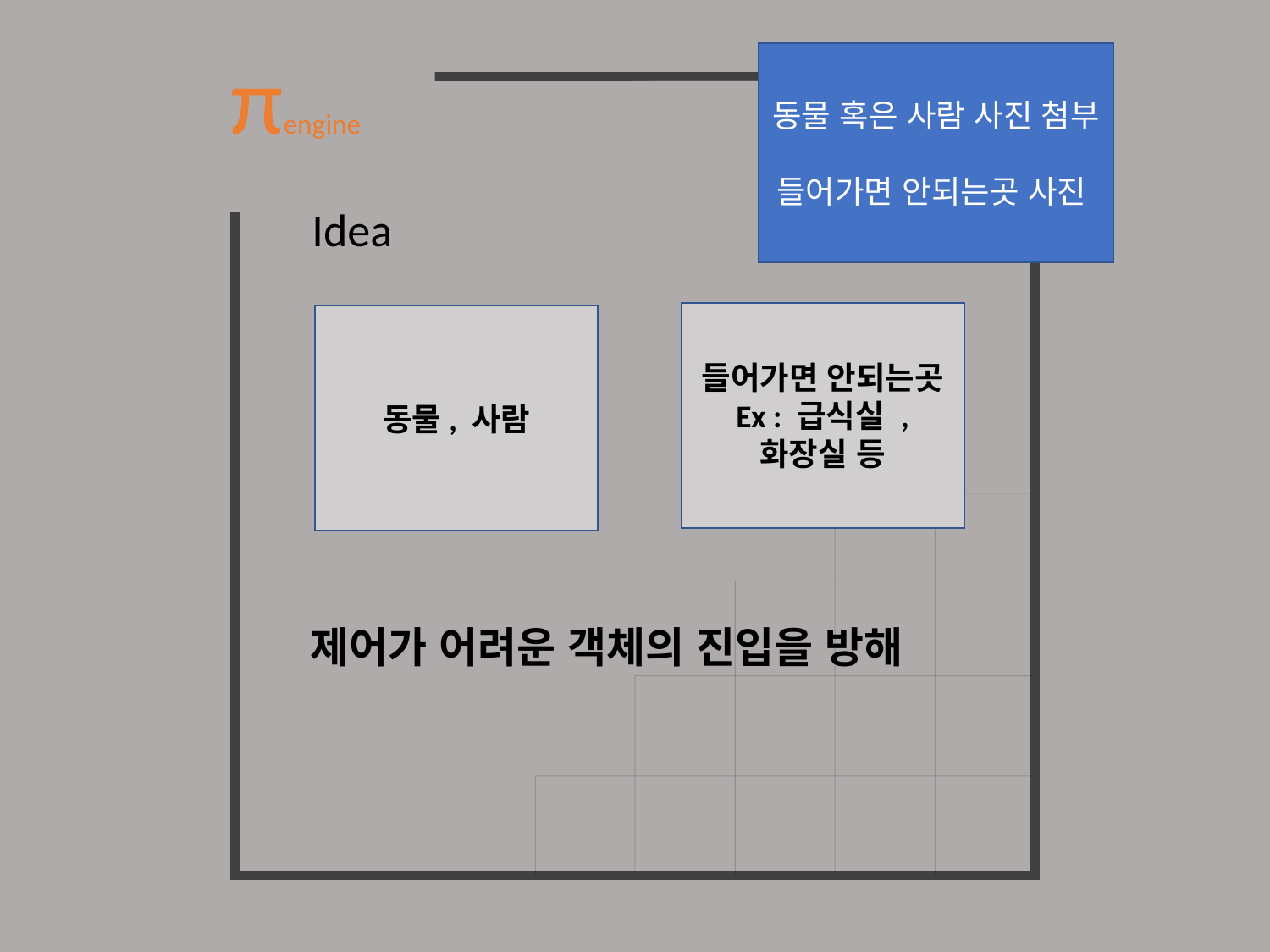

πengine
동물 혹은 사람 사진 첨부

들어가면 안되는곳 사진

Idea
들어가면 안되는곳
Ex : 급식실 , 화장실 등
동물, 사람
제어가 어려운 객체의 진입을 방해